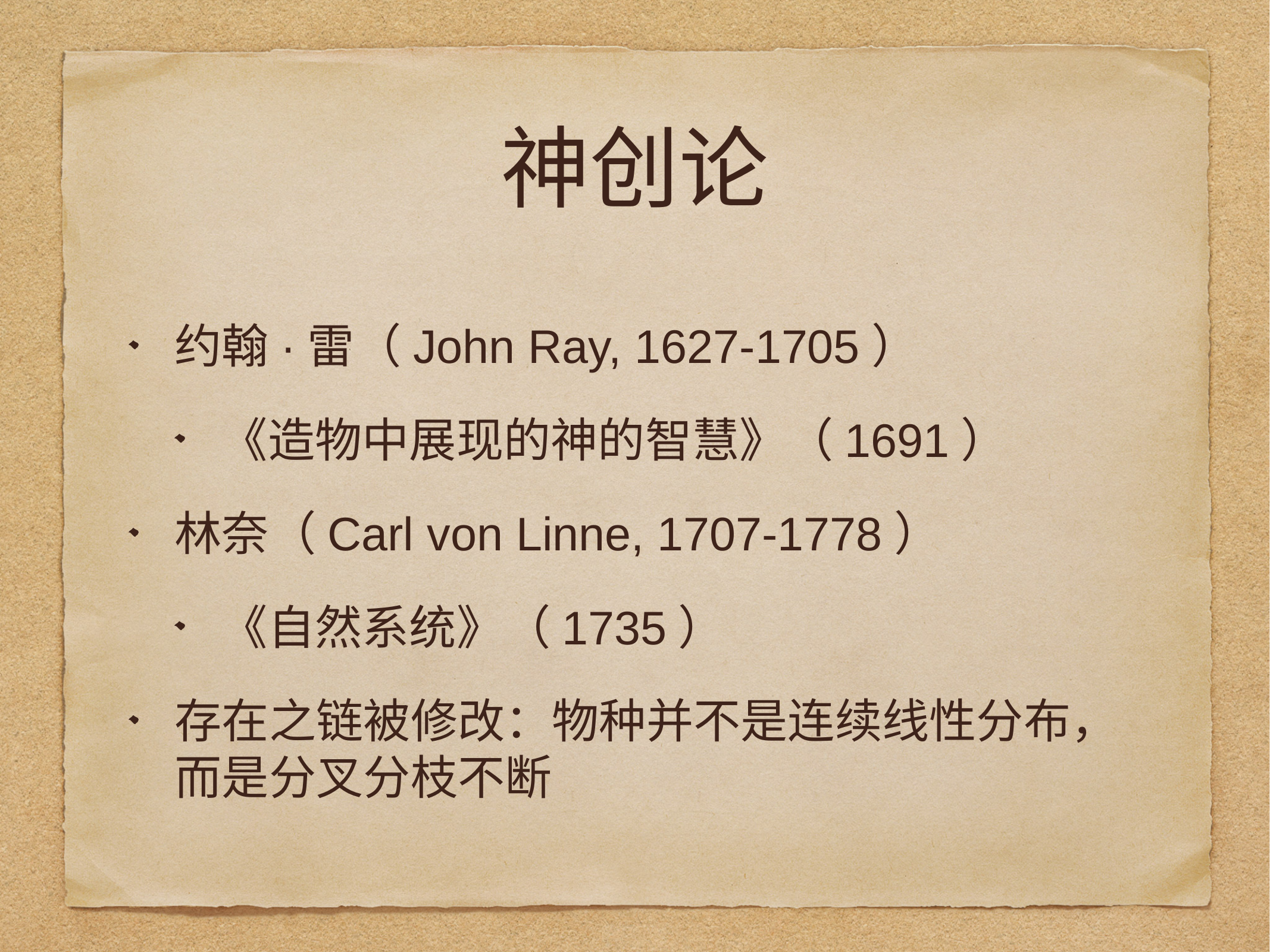

# 神创论
约翰·雷（John Ray, 1627-1705）
《造物中展现的神的智慧》（1691）
林奈（Carl von Linne, 1707-1778）
《自然系统》（1735）
存在之链被修改：物种并不是连续线性分布，而是分叉分枝不断